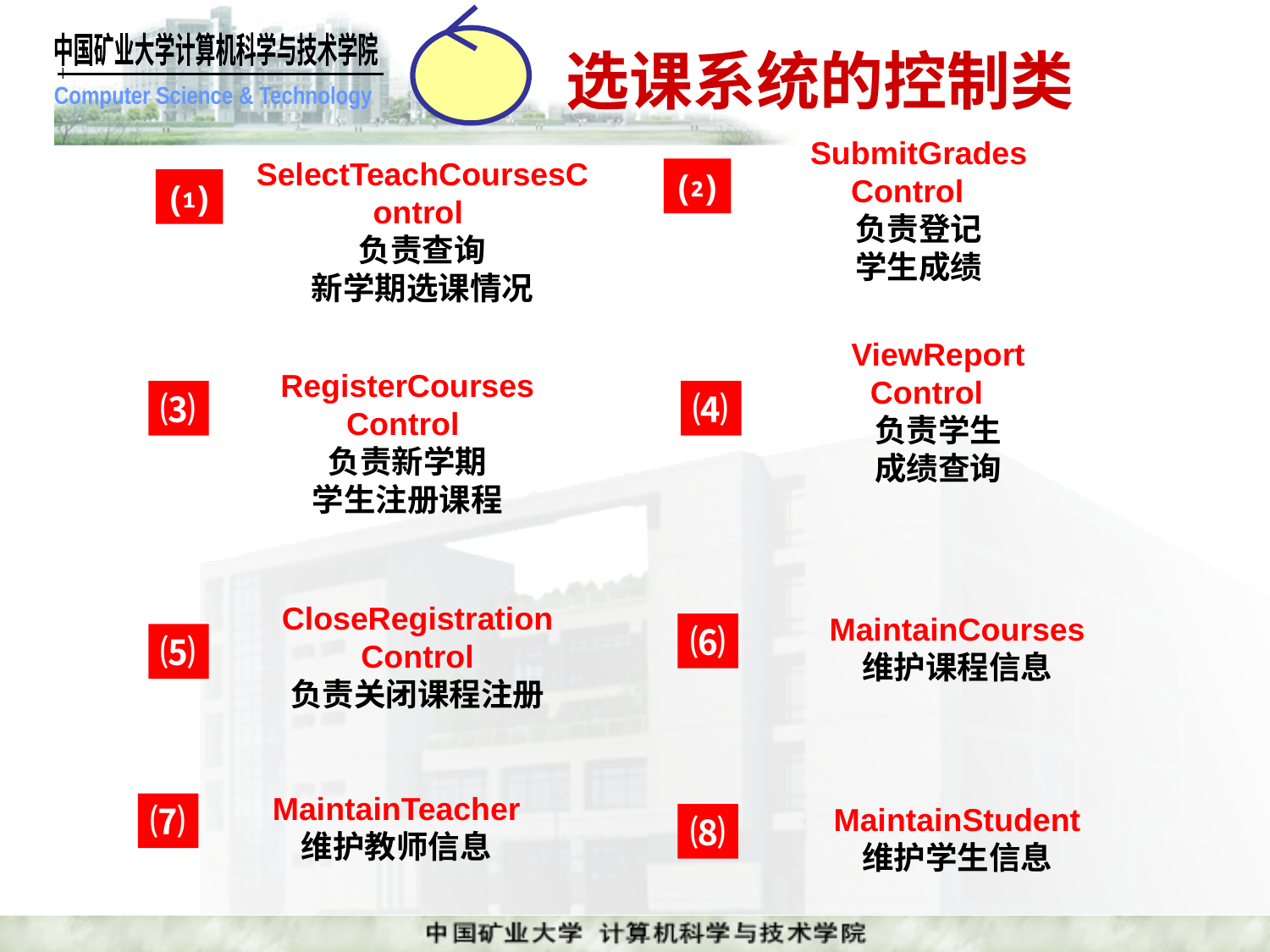

# 选课系统的控制类

SubmitGradesControl
负责登记
学生成绩
SelectTeachCoursesControl
负责查询
新学期选课情况
⑵
⑴
ViewReport
Control
负责学生
成绩查询
RegisterCourses
Control
负责新学期
学生注册课程
⑶
⑷
CloseRegistration
Control
负责关闭课程注册
MaintainCourses
维护课程信息
⑹
⑸
MaintainTeacher
维护教师信息
⑺
MaintainStudent
维护学生信息
⑻
156